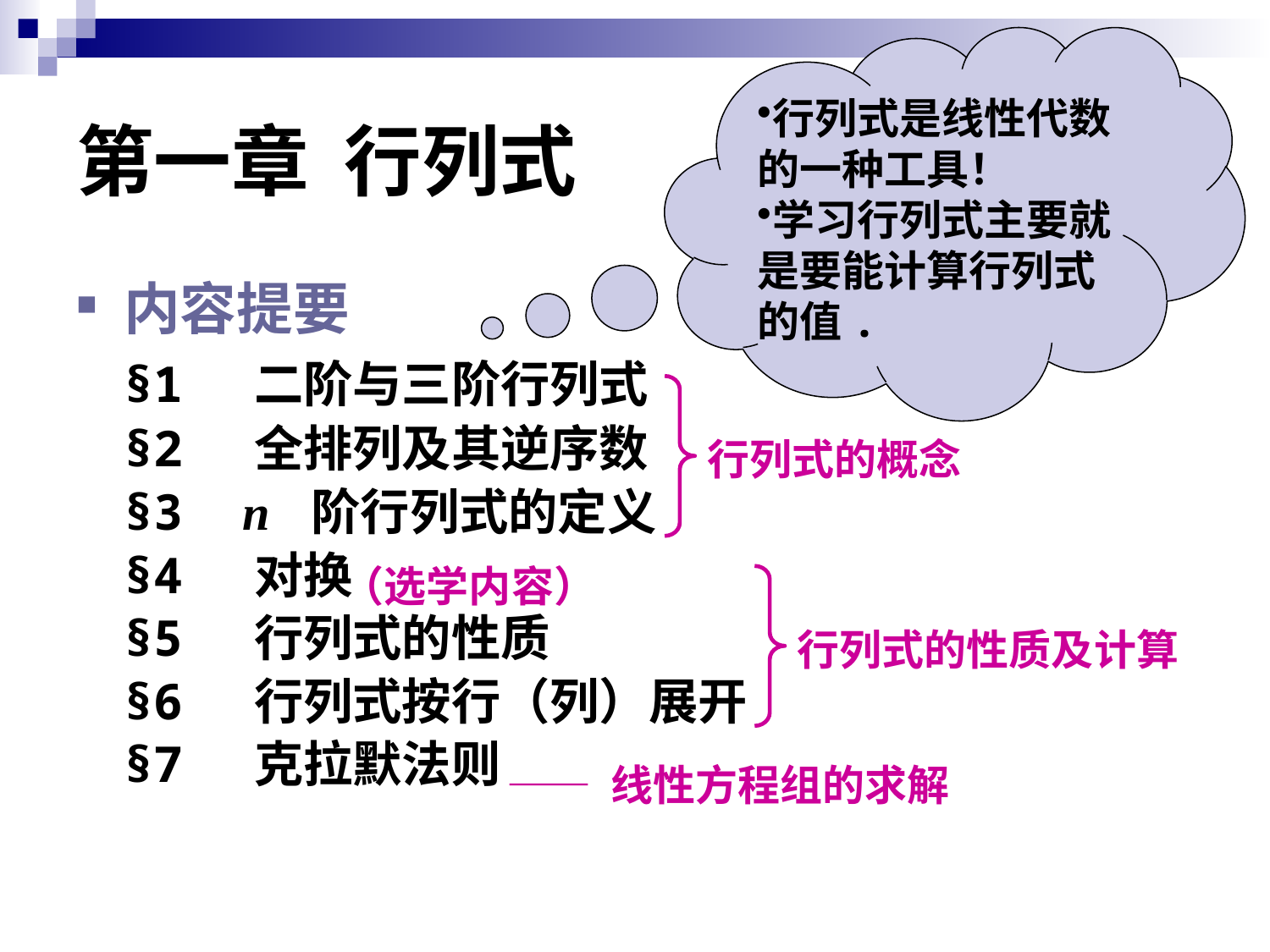

行列式是线性代数的一种工具！
学习行列式主要就是要能计算行列式的值.
# 第一章  行列式
内容提要
	§1  二阶与三阶行列式
	§2  全排列及其逆序数
	§3  n 阶行列式的定义
	§4  对换
	§5  行列式的性质
	§6  行列式按行（列）展开
	§7  克拉默法则

行列式的概念.
（选学内容）

行列式的性质及计算.
—— 线性方程组的求解.